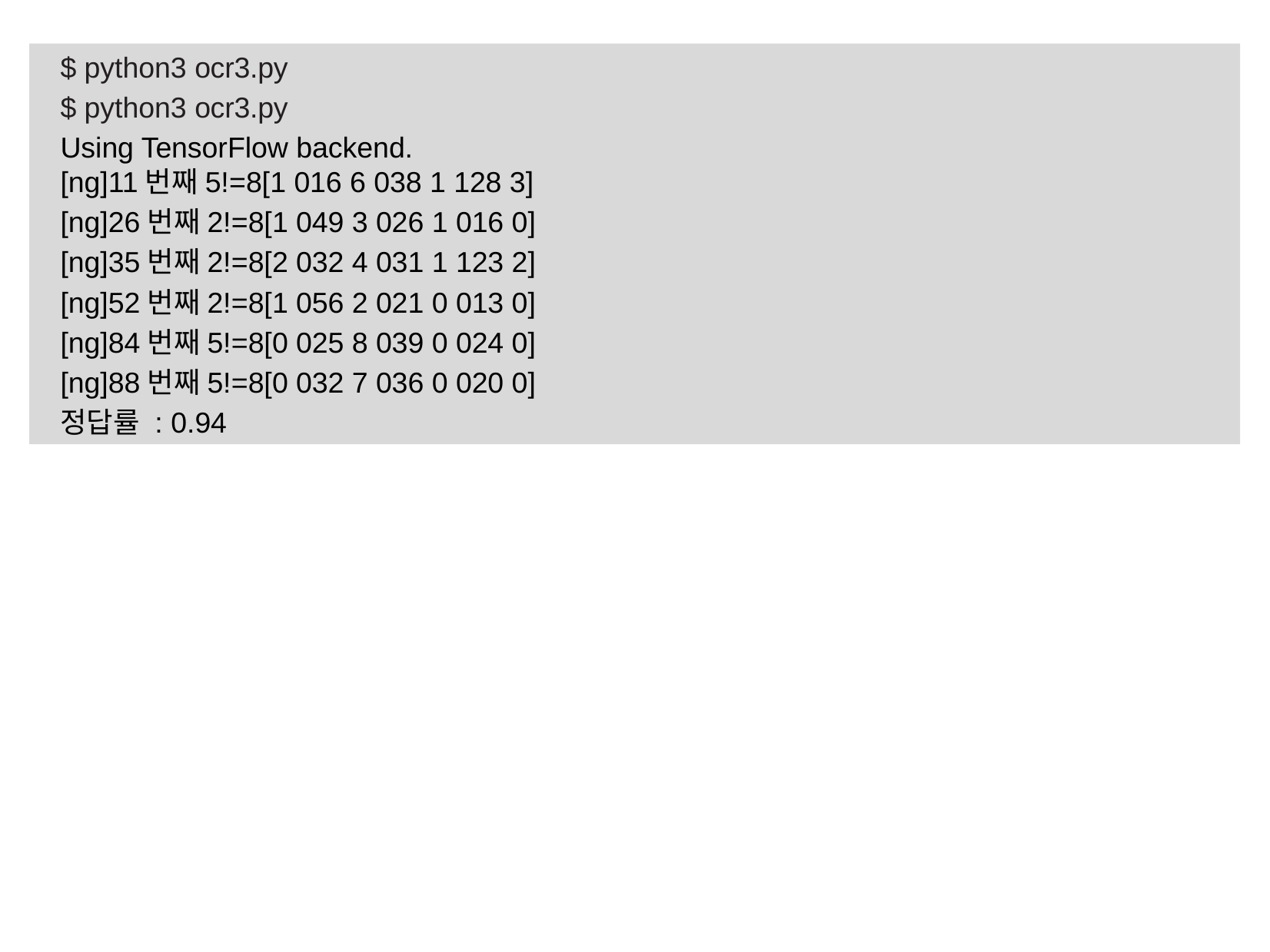

$ python3 ocr3.py
$ python3 ocr3.py
Using TensorFlow backend.
[ng]11번째5!=8[1 016 6 038 1 128 3]
[ng]26번째2!=8[1 049 3 026 1 016 0]
[ng]35번째2!=8[2 032 4 031 1 123 2]
[ng]52번째2!=8[1 056 2 021 0 013 0]
[ng]84번째5!=8[0 025 8 039 0 024 0]
[ng]88번째5!=8[0 032 7 036 0 020 0]
정답률 : 0.94